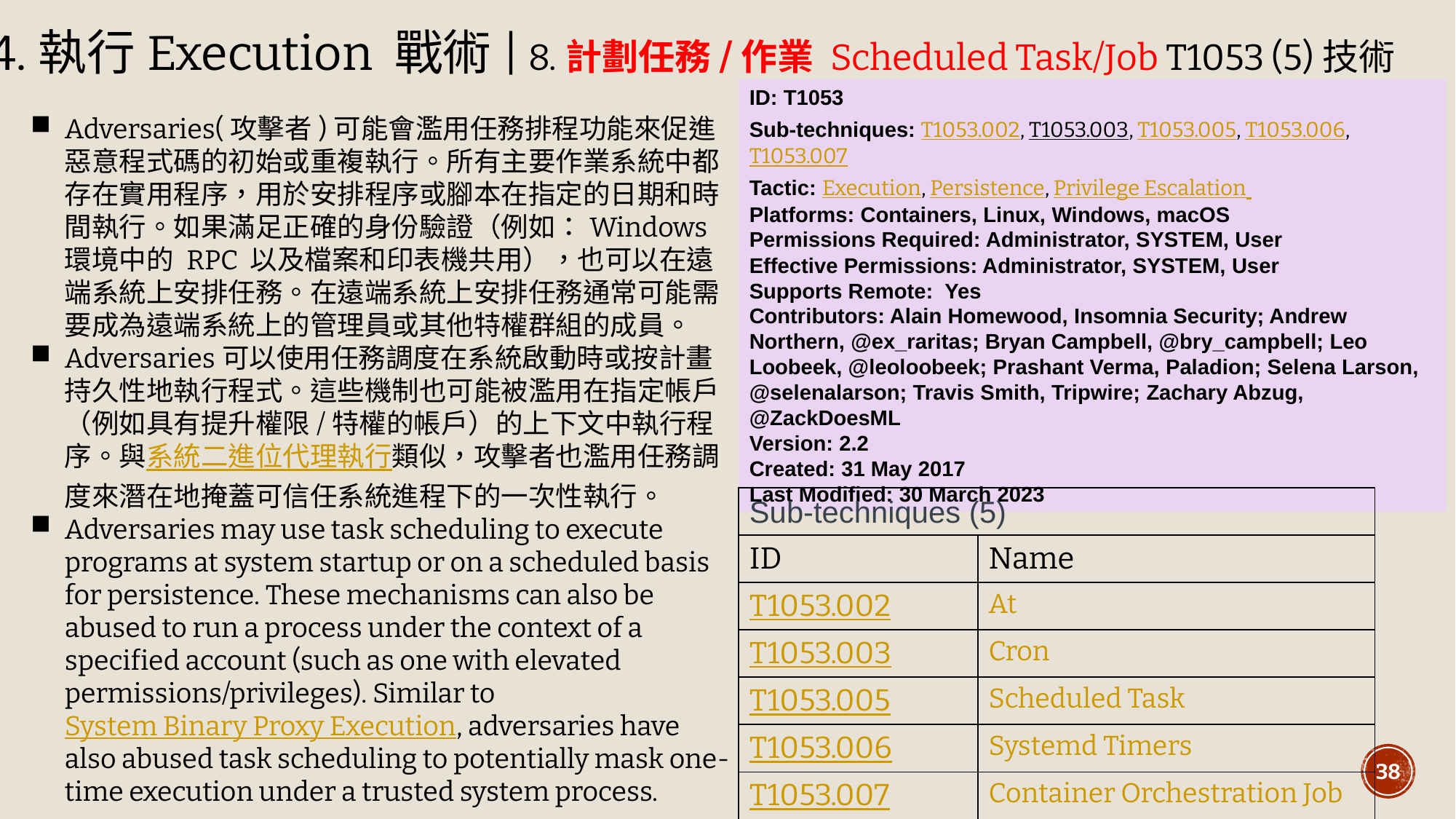

4.執行Execution 戰術| 8.計劃任務/作業 Scheduled Task/Job T1053 (5)技術
ID: T1053
Sub-techniques: T1053.002, T1053.003, T1053.005, T1053.006, T1053.007
Tactic: Execution, Persistence, Privilege Escalation
Platforms: Containers, Linux, Windows, macOS
Permissions Required: Administrator, SYSTEM, User
Effective Permissions: Administrator, SYSTEM, User
Supports Remote:  Yes
Contributors: Alain Homewood, Insomnia Security; Andrew Northern, @ex_raritas; Bryan Campbell, @bry_campbell; Leo Loobeek, @leoloobeek; Prashant Verma, Paladion; Selena Larson, @selenalarson; Travis Smith, Tripwire; Zachary Abzug, @ZackDoesML
Version: 2.2
Created: 31 May 2017
Last Modified: 30 March 2023
Adversaries(攻擊者)可能會濫用任務排程功能來促進惡意程式碼的初始或重複執行。所有主要作業系統中都存在實用程序，用於安排程序或腳本在指定的日期和時間執行。如果滿足正確的身份驗證（例如：Windows 環境中的 RPC 以及檔案和印表機共用），也可以在遠端系統上安排任務。在遠端系統上安排任務通常可能需要成為遠端系統上的管理員或其他特權群組的成員。
Adversaries可以使用任務調度在系統啟動時或按計畫持久性地執行程式。這些機制也可能被濫用在指定帳戶（例如具有提升權限/特權的帳戶）的上下文中執行程序。與系統二進位代理執行類似，攻擊者也濫用任務調度來潛在地掩蓋可信任系統進程下的一次性執行。
Adversaries may use task scheduling to execute programs at system startup or on a scheduled basis for persistence. These mechanisms can also be abused to run a process under the context of a specified account (such as one with elevated permissions/privileges). Similar to System Binary Proxy Execution, adversaries have also abused task scheduling to potentially mask one-time execution under a trusted system process.
| Sub-techniques (5) |  |
| --- | --- |
| ID | Name |
| T1053.002 | At |
| T1053.003 | Cron |
| T1053.005 | Scheduled Task |
| T1053.006 | Systemd Timers |
| T1053.007 | Container Orchestration Job |
38